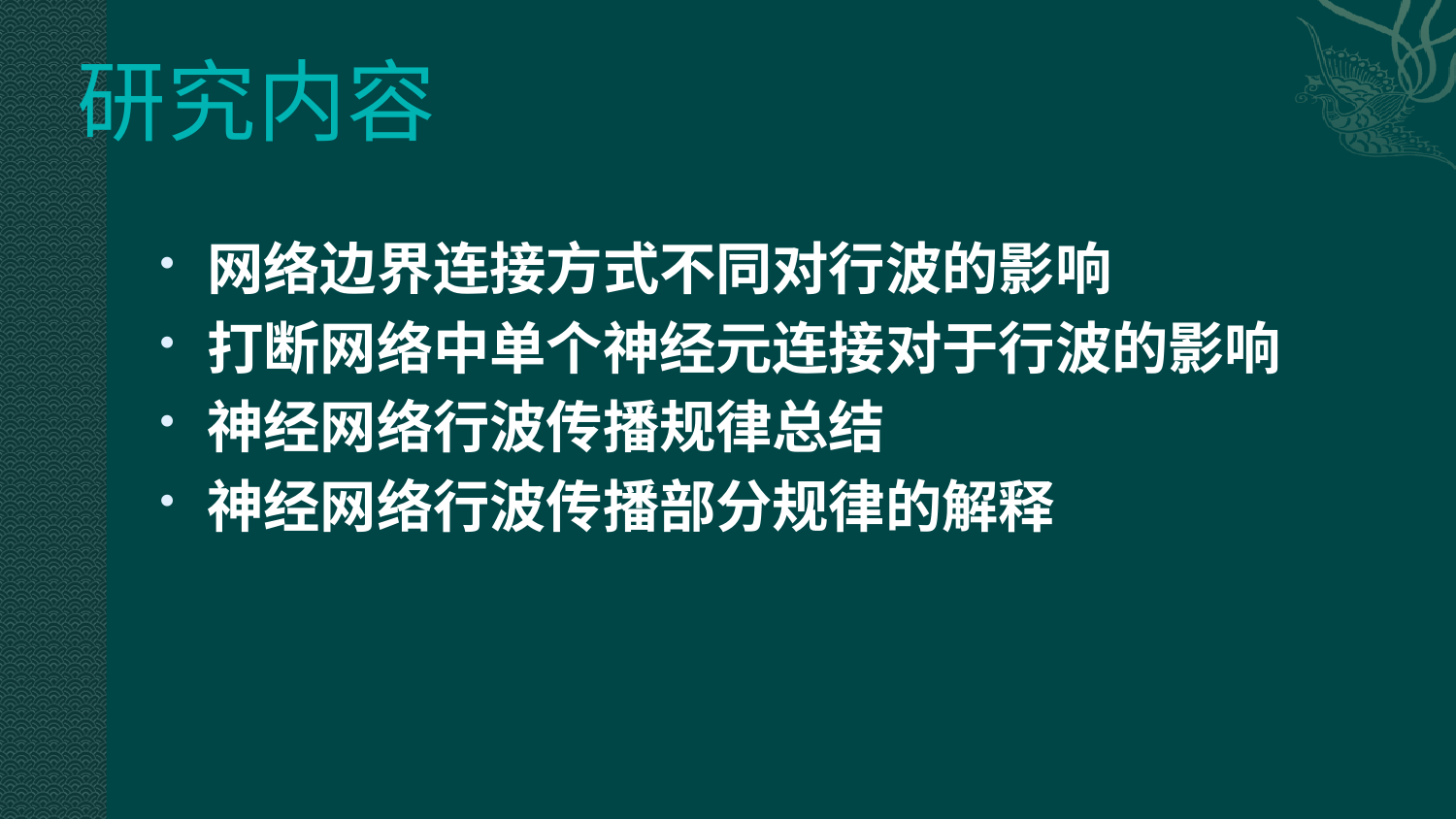

# 研究内容
网络边界连接方式不同对行波的影响
打断网络中单个神经元连接对于行波的影响
神经网络行波传播规律总结
神经网络行波传播部分规律的解释